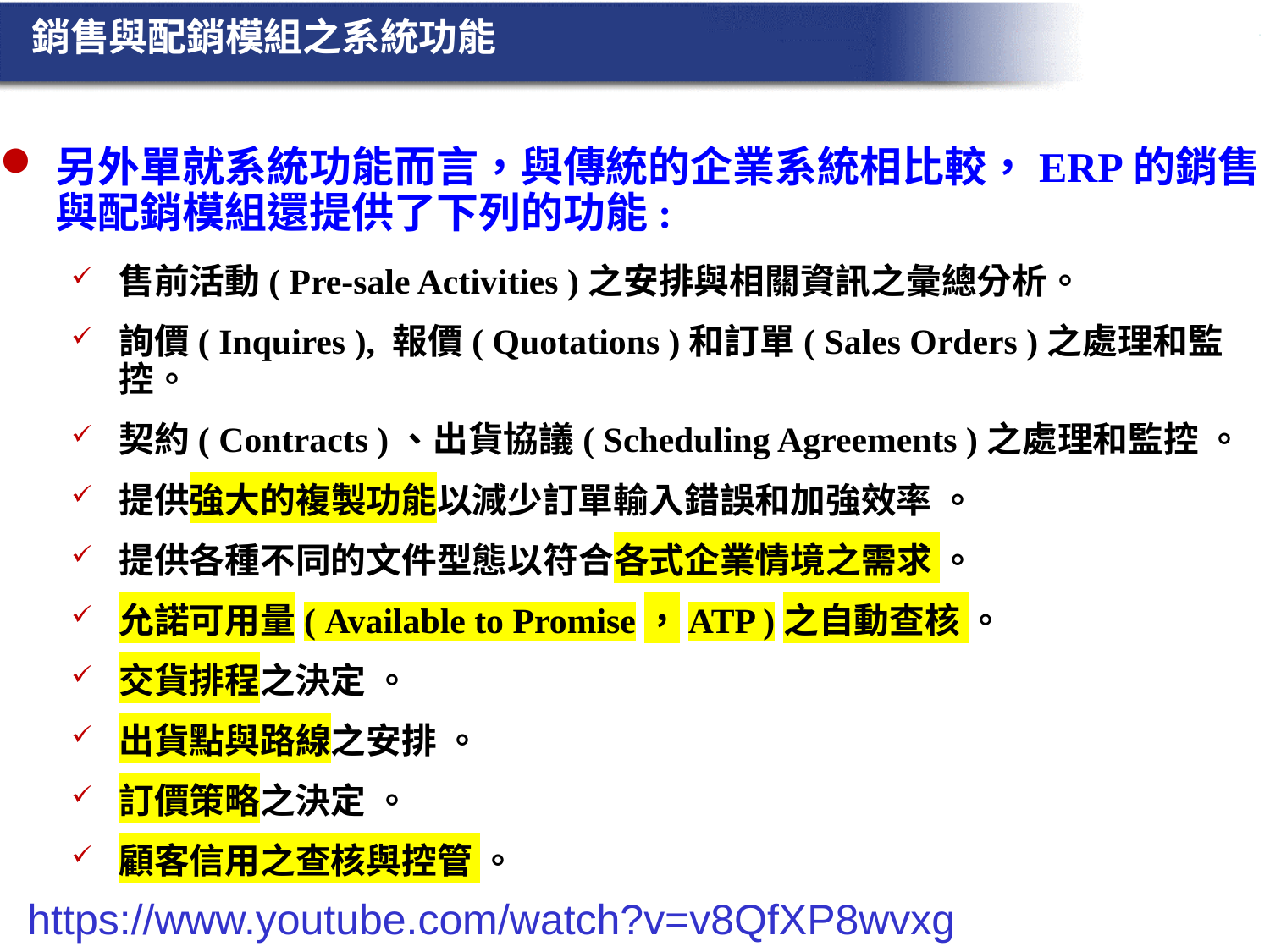

銷售與配銷模組之系統功能
另外單就系統功能而言，與傳統的企業系統相比較，ERP的銷售與配銷模組還提供了下列的功能:
售前活動( Pre-sale Activities )之安排與相關資訊之彙總分析。
詢價( Inquires ), 報價( Quotations )和訂單( Sales Orders )之處理和監控。
契約( Contracts )、出貨協議( Scheduling Agreements )之處理和監控 。
提供強大的複製功能以減少訂單輸入錯誤和加強效率 。
提供各種不同的文件型態以符合各式企業情境之需求 。
允諾可用量( Available to Promise，ATP )之自動查核 。
交貨排程之決定 。
出貨點與路線之安排 。
訂價策略之決定 。
顧客信用之查核與控管 。
https://www.youtube.com/watch?v=v8QfXP8wvxg